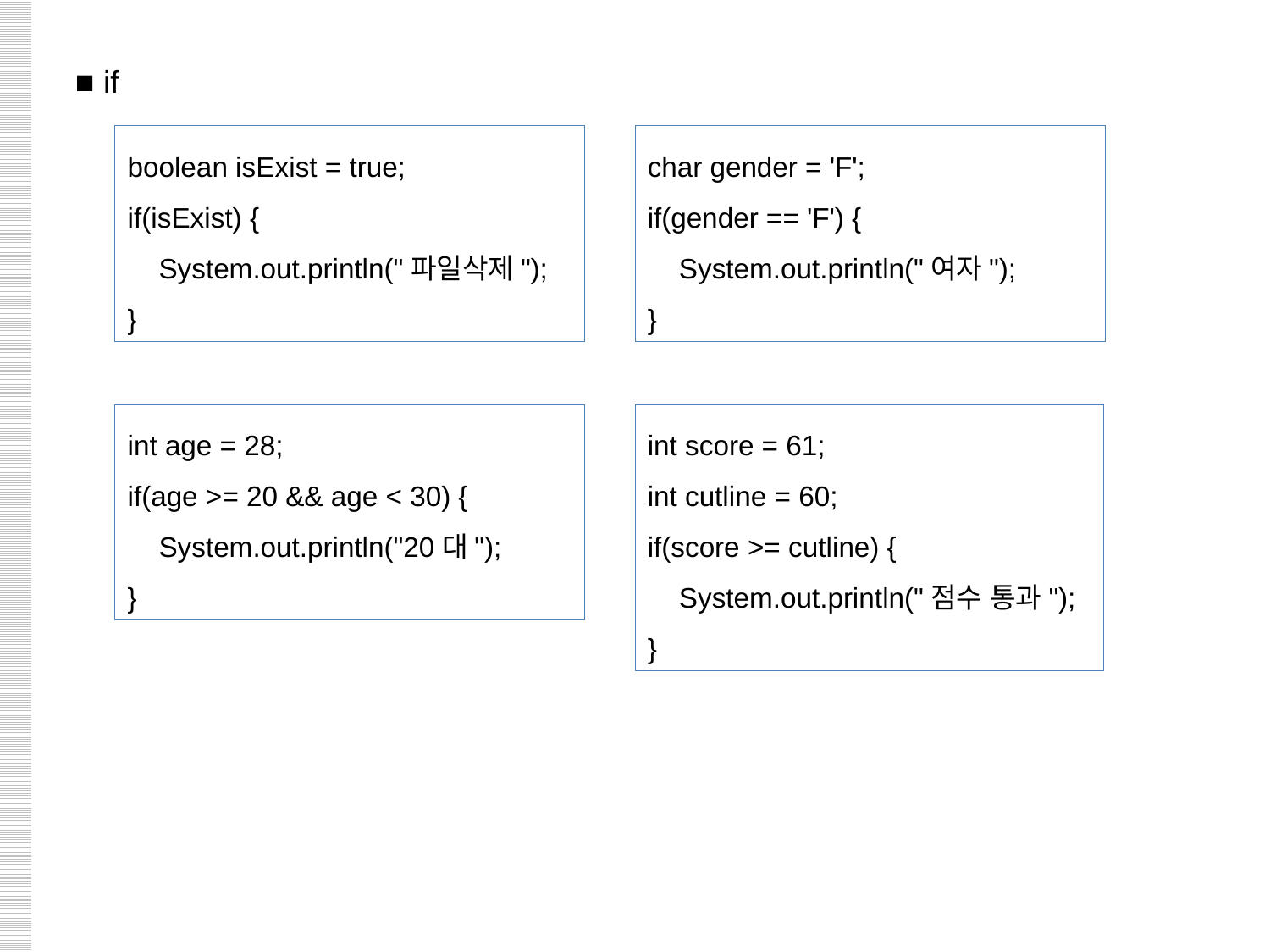

■ if
boolean isExist = true;
if(isExist) {
    System.out.println("파일삭제");
}
char gender = 'F';
if(gender == 'F') {
    System.out.println("여자");
}
int age = 28;
if(age >= 20 && age < 30) {
    System.out.println("20대");
}
int score = 61;
int cutline = 60;
if(score >= cutline) {
    System.out.println("점수 통과");
}